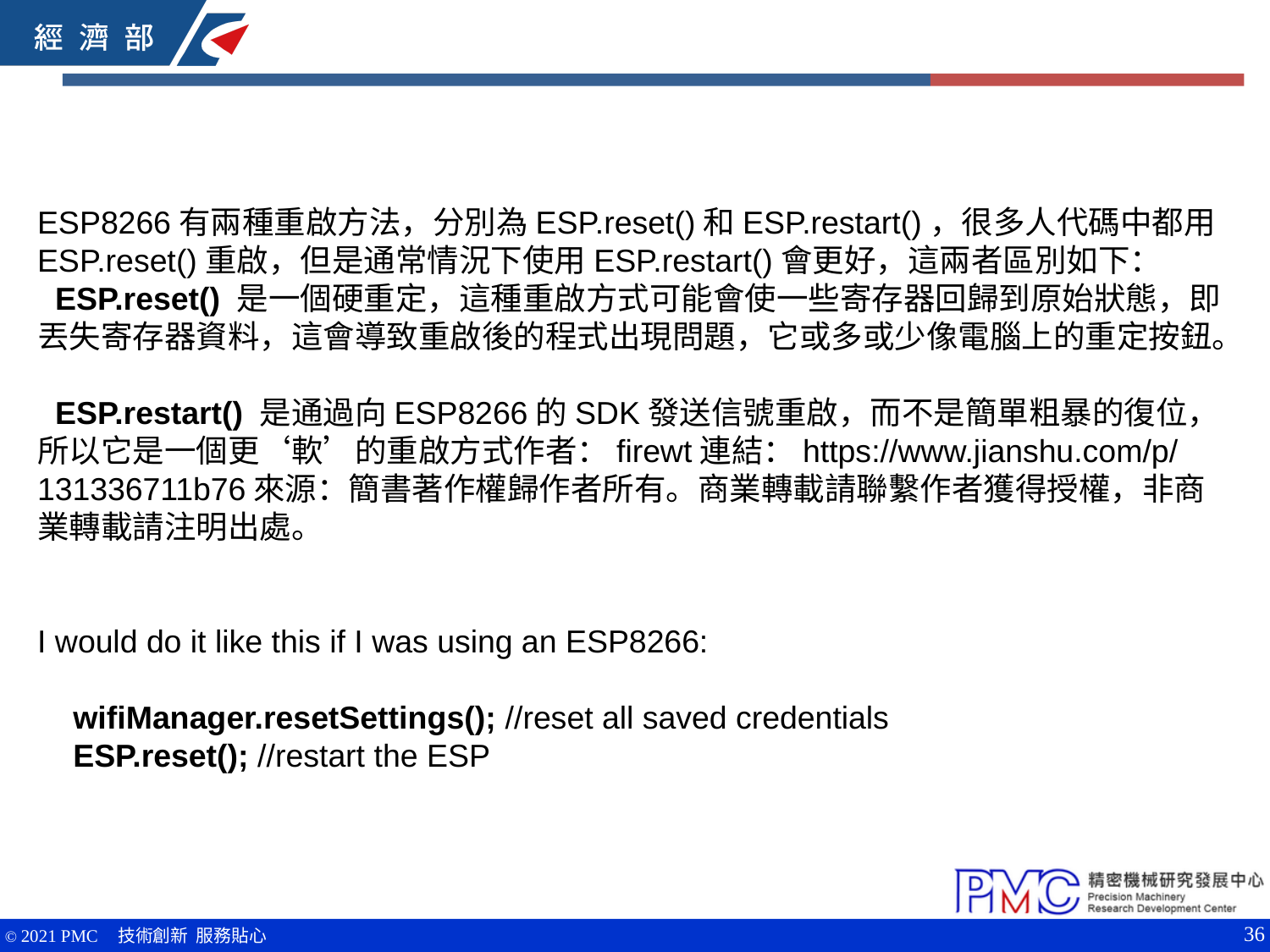

ESP8266有兩種重啟方法，分別為ESP.reset()和ESP.restart()，很多人代碼中都用ESP.reset()重啟，但是通常情況下使用ESP.restart()會更好，這兩者區別如下：
  ESP.reset() 是一個硬重定，這種重啟方式可能會使一些寄存器回歸到原始狀態，即丟失寄存器資料，這會導致重啟後的程式出現問題，它或多或少像電腦上的重定按鈕。

  ESP.restart() 是通過向ESP8266的SDK發送信號重啟，而不是簡單粗暴的復位，所以它是一個更‘軟’的重啟方式作者：firewt連結：https://www.jianshu.com/p/131336711b76來源：簡書著作權歸作者所有。商業轉載請聯繫作者獲得授權，非商業轉載請注明出處。

I would do it like this if I was using an ESP8266:

    wifiManager.resetSettings(); //reset all saved credentials
    ESP.reset(); //restart the ESP
36